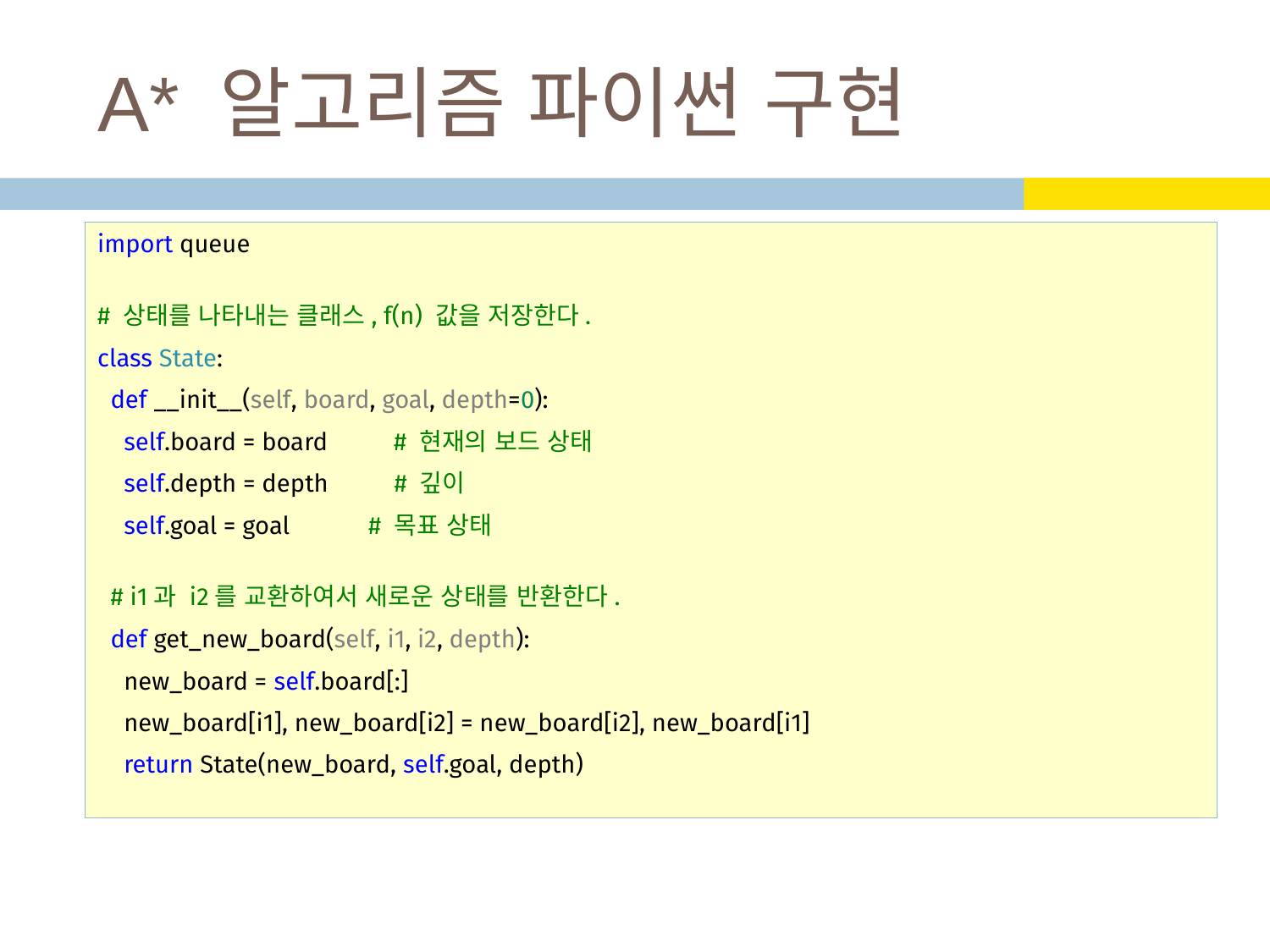

# A* 알고리즘 파이썬 구현
import queue
# 상태를 나타내는 클래스, f(n) 값을 저장한다.
class State:
  def __init__(self, board, goal, depth=0):
    self.board = board          # 현재의 보드 상태
    self.depth = depth          # 깊이
    self.goal = goal            # 목표 상태
  # i1과 i2를 교환하여서 새로운 상태를 반환한다.
  def get_new_board(self, i1, i2, depth):
    new_board = self.board[:]
    new_board[i1], new_board[i2] = new_board[i2], new_board[i1]
    return State(new_board, self.goal, depth)